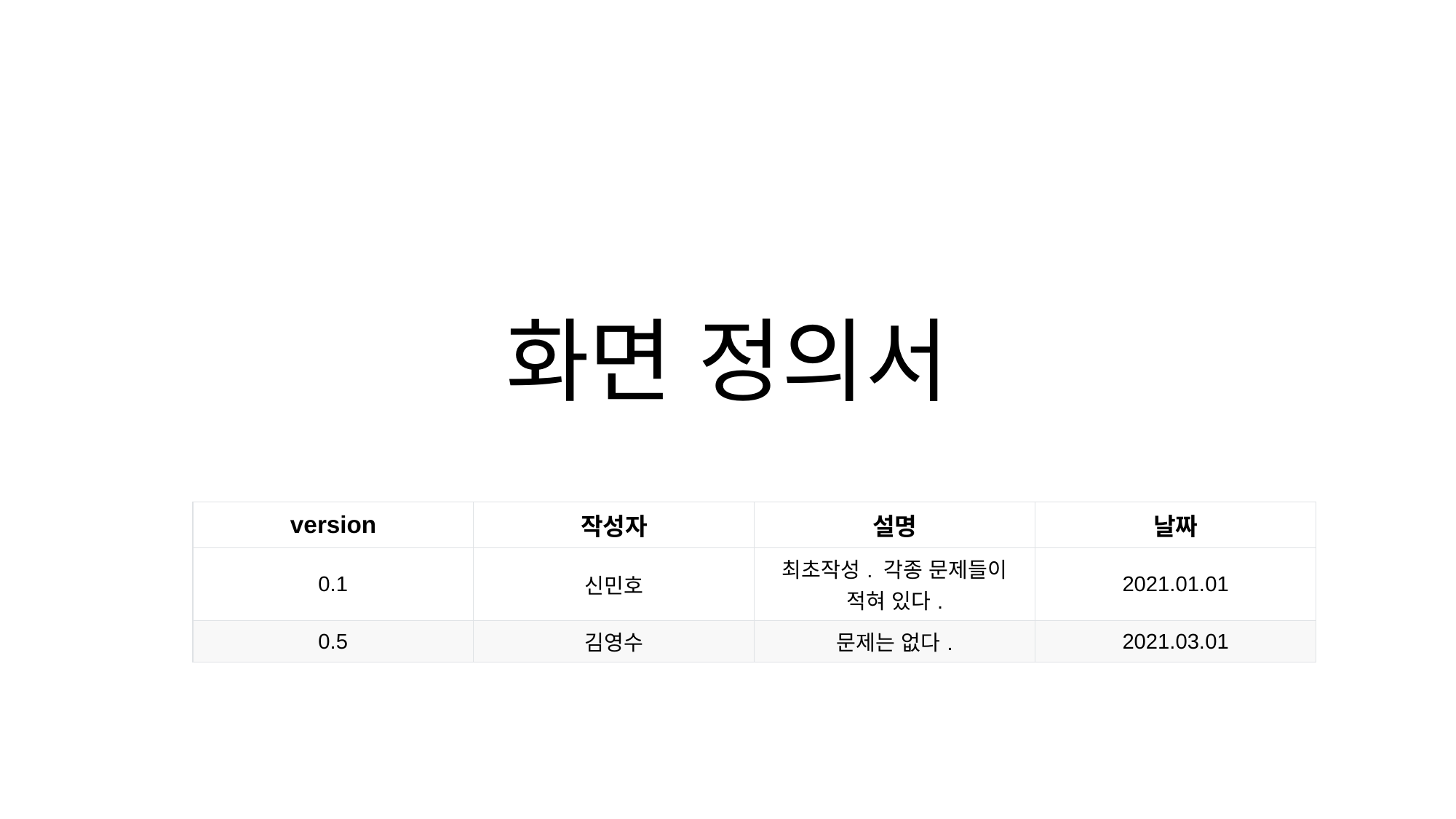

# 화면 정의서
| version | 작성자 | 설명 | 날짜 |
| --- | --- | --- | --- |
| 0.1 | 신민호 | 최초작성. 각종 문제들이 적혀 있다. | 2021.01.01 |
| 0.5 | 김영수 | 문제는 없다. | 2021.03.01 |